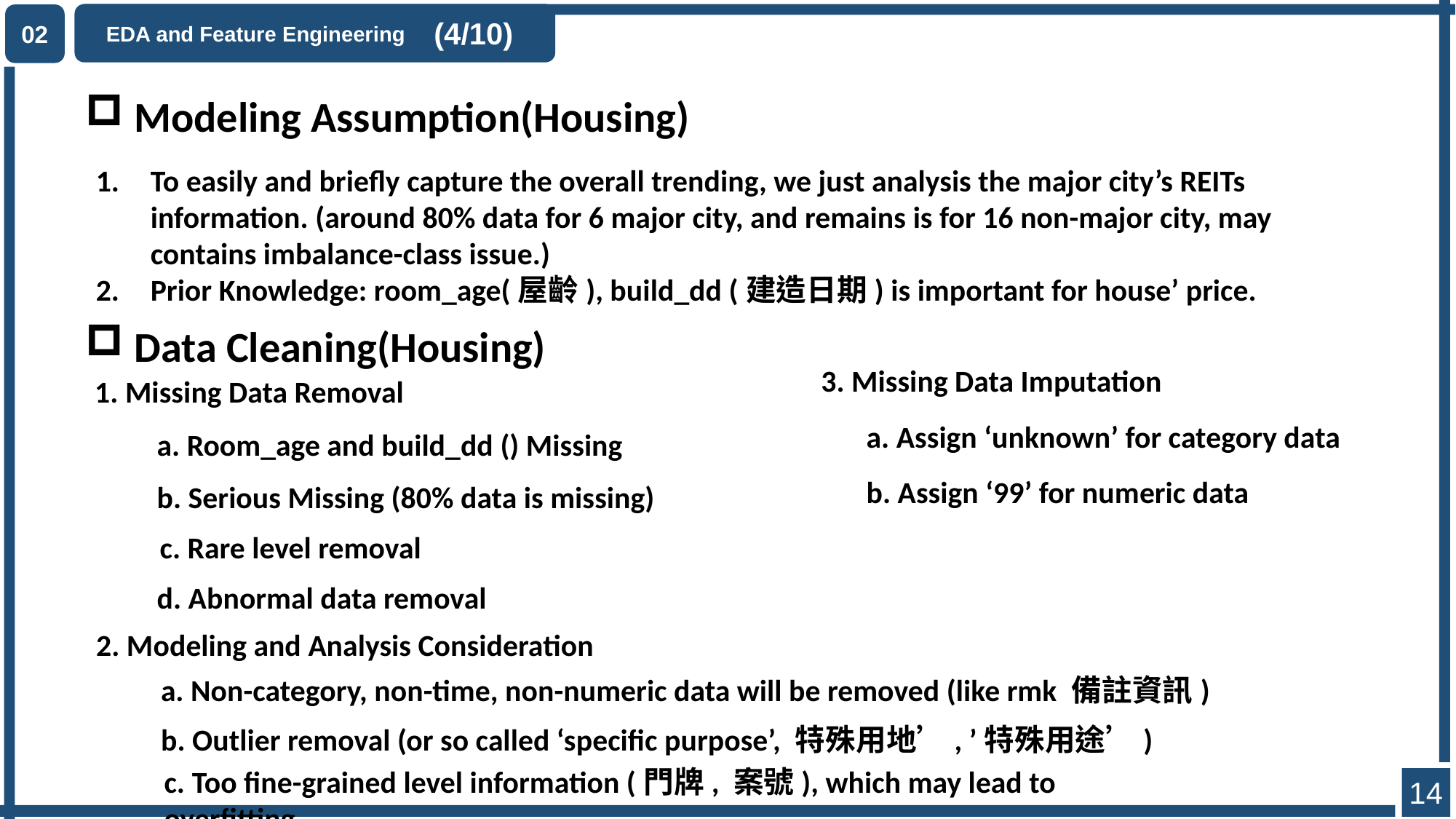

EDA and Feature Engineering

02
(4/10)
 Modeling Assumption(Housing)
To easily and briefly capture the overall trending, we just analysis the major city’s REITs information. (around 80% data for 6 major city, and remains is for 16 non-major city, may contains imbalance-class issue.)
Prior Knowledge: room_age(屋齡), build_dd (建造日期) is important for house’ price.
 Data Cleaning(Housing)
3. Missing Data Imputation
1. Missing Data Removal

a. Assign ‘unknown’ for category data
a. Room_age and build_dd () Missing

b. Assign ‘99’ for numeric data
b. Serious Missing (80% data is missing)
c. Rare level removal
d. Abnormal data removal
2. Modeling and Analysis Consideration
a. Non-category, non-time, non-numeric data will be removed (like rmk 備註資訊)
b. Outlier removal (or so called ‘specific purpose’, 特殊用地’, ’特殊用途’)
c. Too fine-grained level information (門牌, 案號), which may lead to overfitting.

14